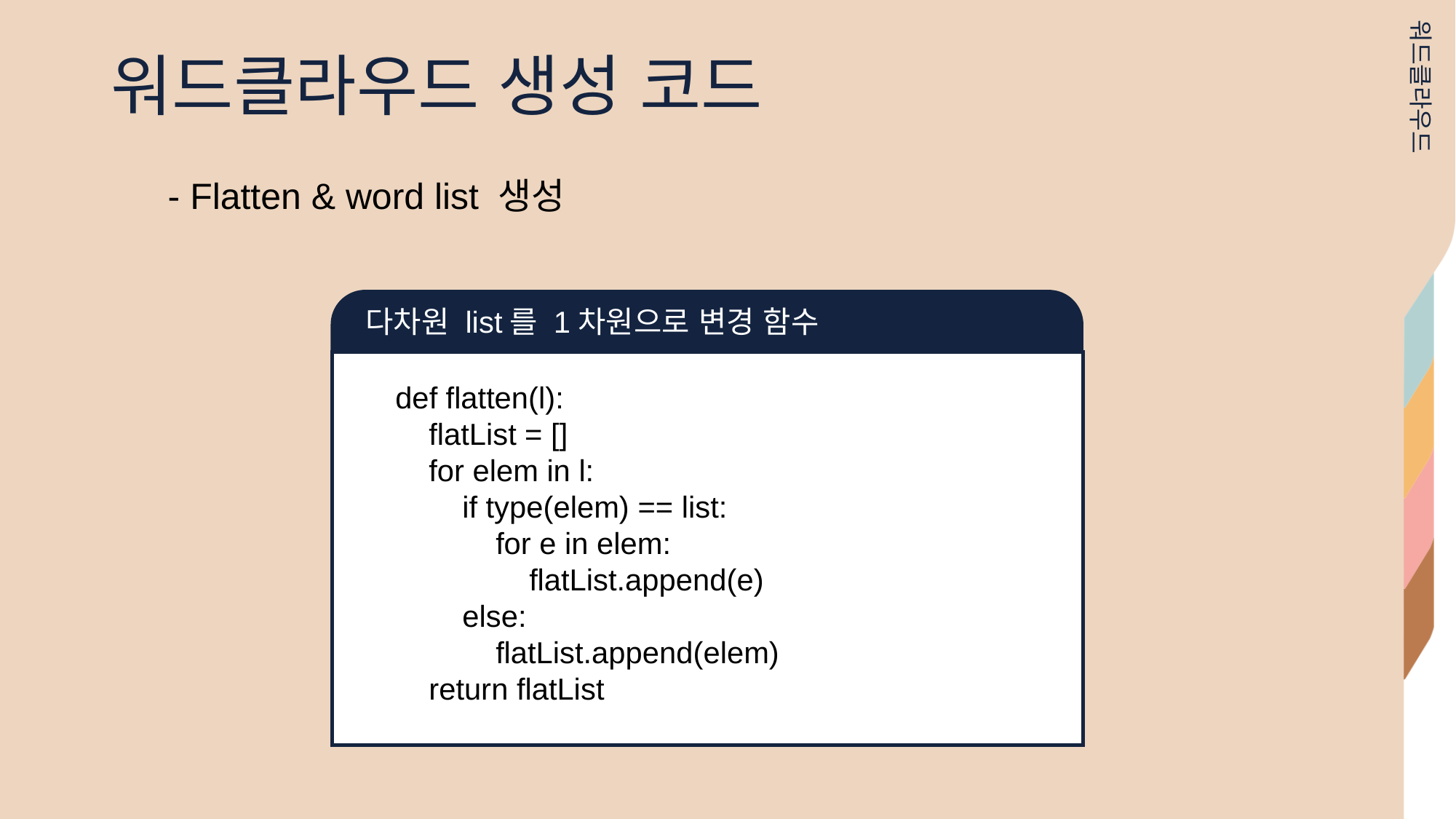

워드클라우드 생성 코드
워드클라우드
- Flatten & word list 생성

다차원 list를 1차원으로 변경 함수

def flatten(l):
    flatList = []
    for elem in l:
        if type(elem) == list:
            for e in elem:
                flatList.append(e)
        else:
            flatList.append(elem)
    return flatList